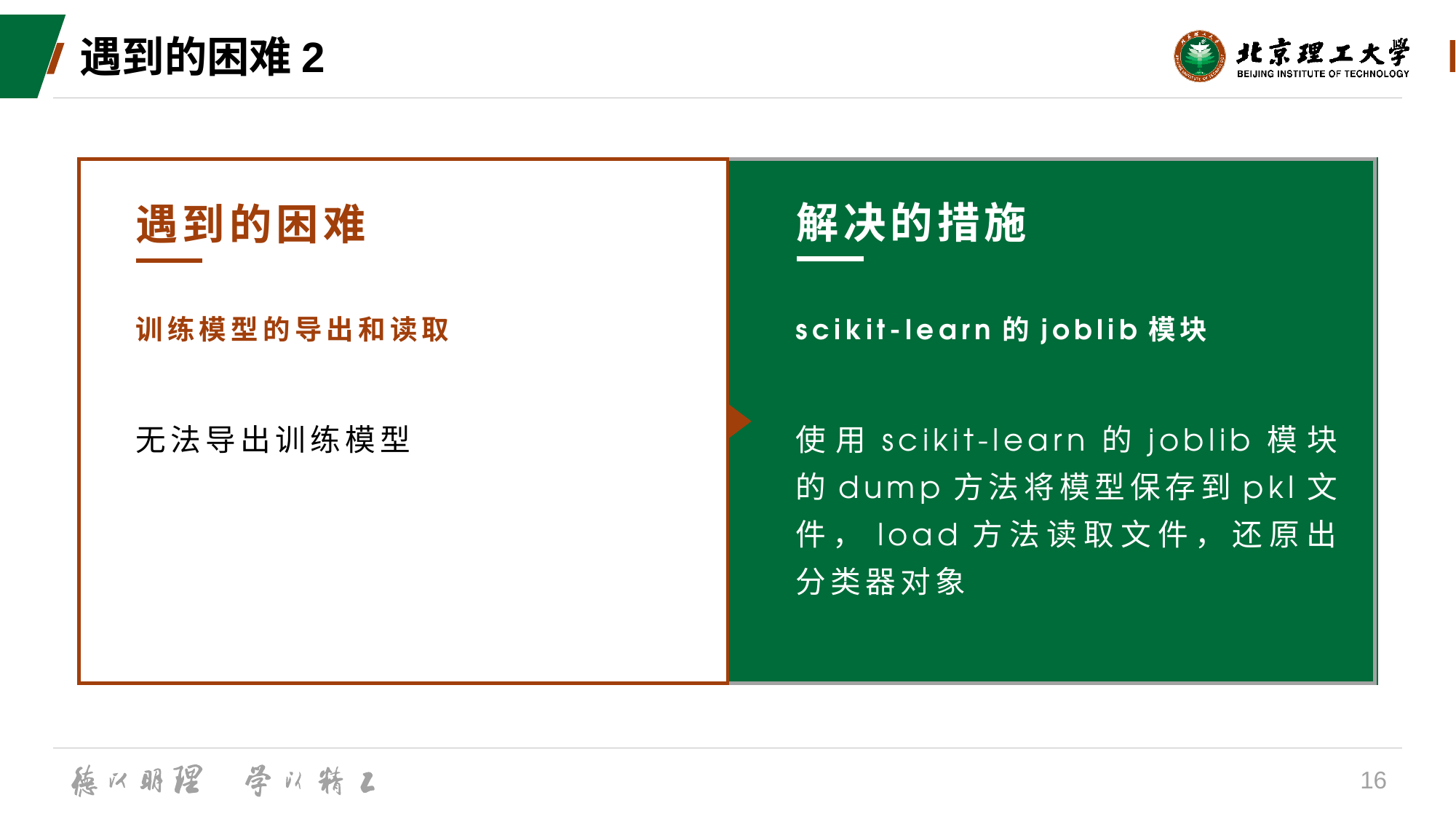

# 遇到的困难2

解决的措施
遇到的困难
训练模型的导出和读取
scikit-learn的joblib模块
无法导出训练模型
使用scikit-learn的joblib模块的dump方法将模型保存到pkl文件，load方法读取文件，还原出分类器对象